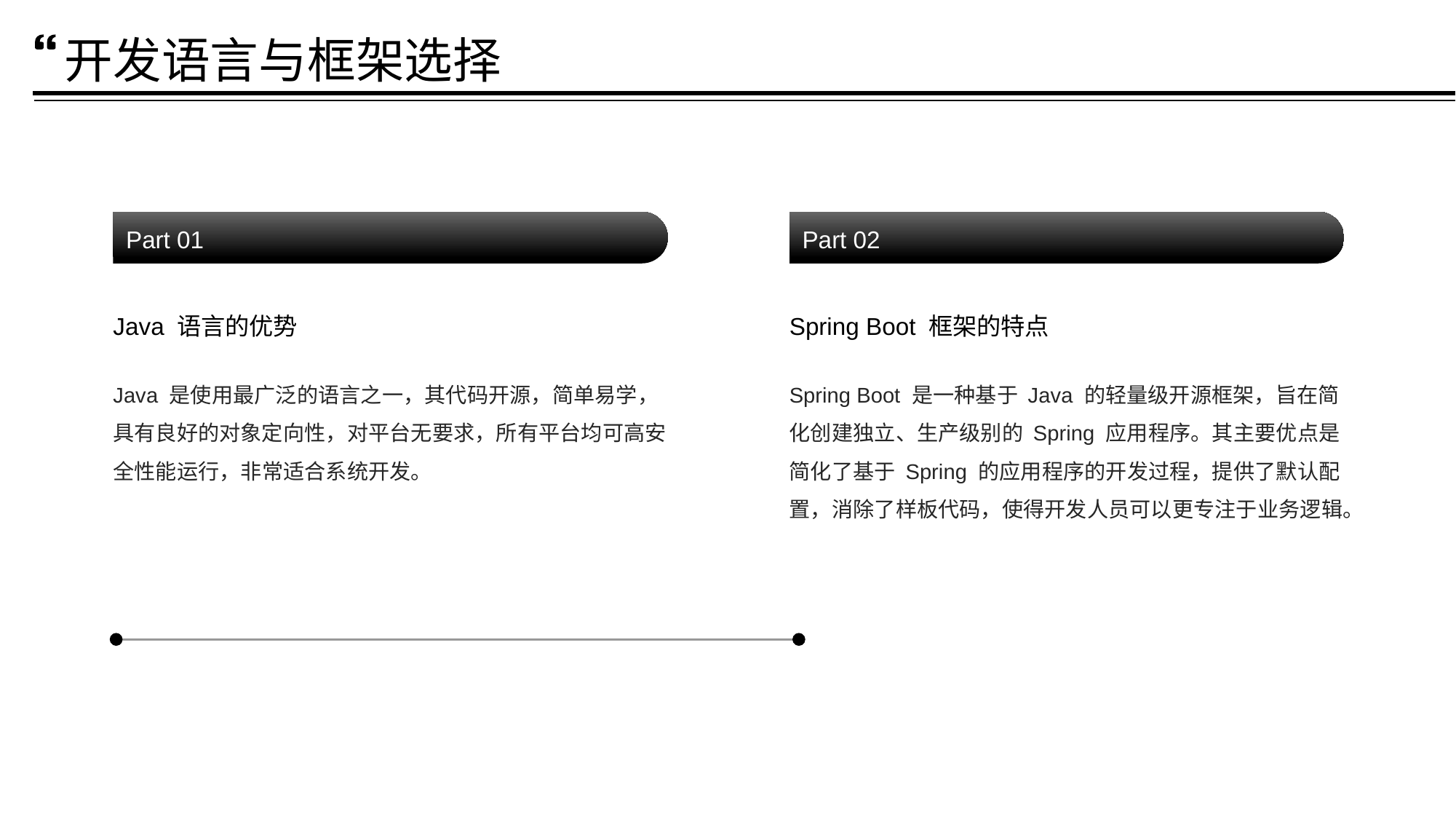

开发语言与框架选择

Part 01
Part 02
Java 语言的优势
Spring Boot 框架的特点
Java 是使用最广泛的语言之一，其代码开源，简单易学，具有良好的对象定向性，对平台无要求，所有平台均可高安全性能运行，非常适合系统开发。
Spring Boot 是一种基于 Java 的轻量级开源框架，旨在简化创建独立、生产级别的 Spring 应用程序。其主要优点是简化了基于 Spring 的应用程序的开发过程，提供了默认配置，消除了样板代码，使得开发人员可以更专注于业务逻辑。